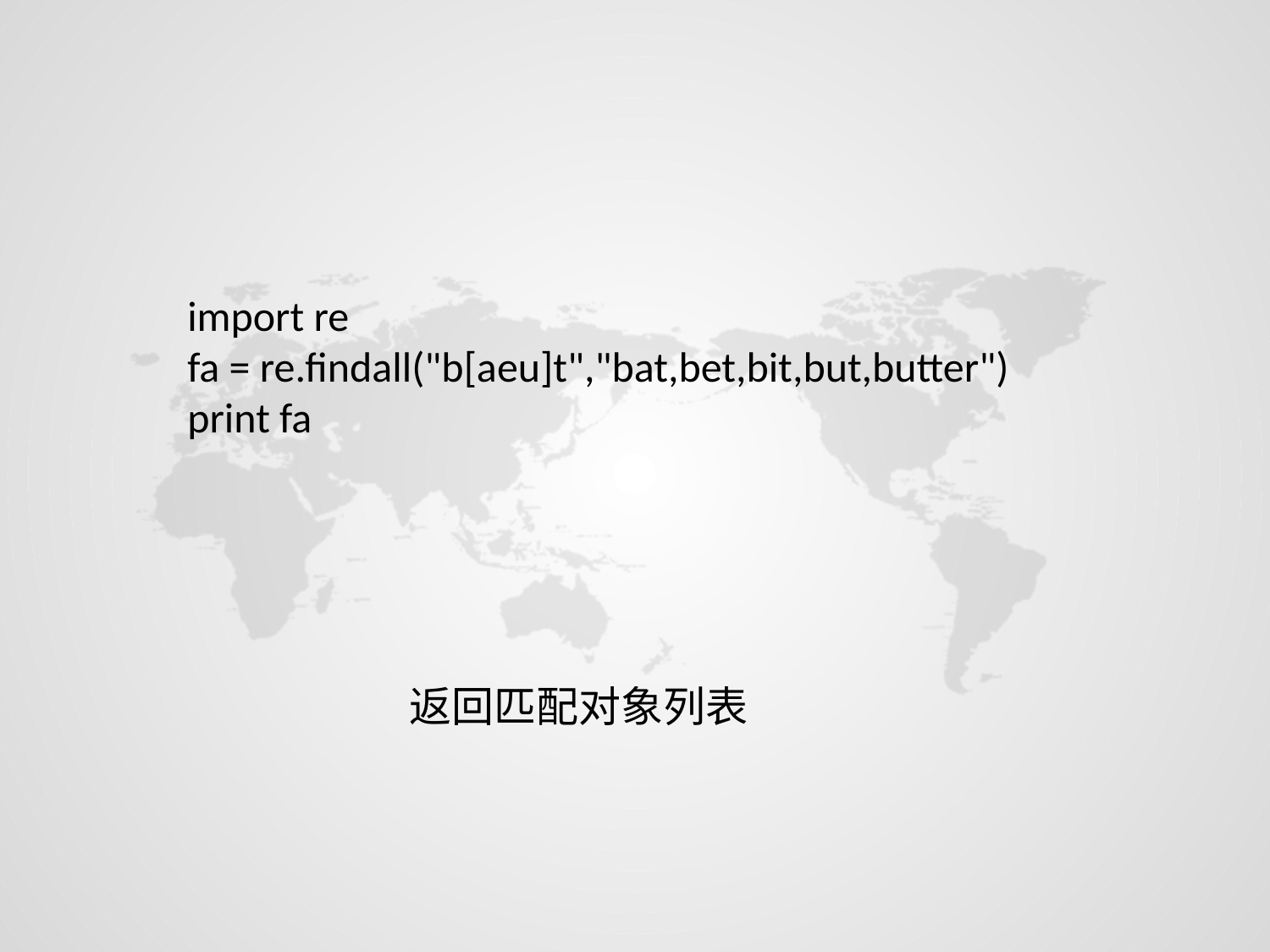

import re
fa = re.findall("b[aeu]t","bat,bet,bit,but,butter")
print fa
返回匹配对象列表